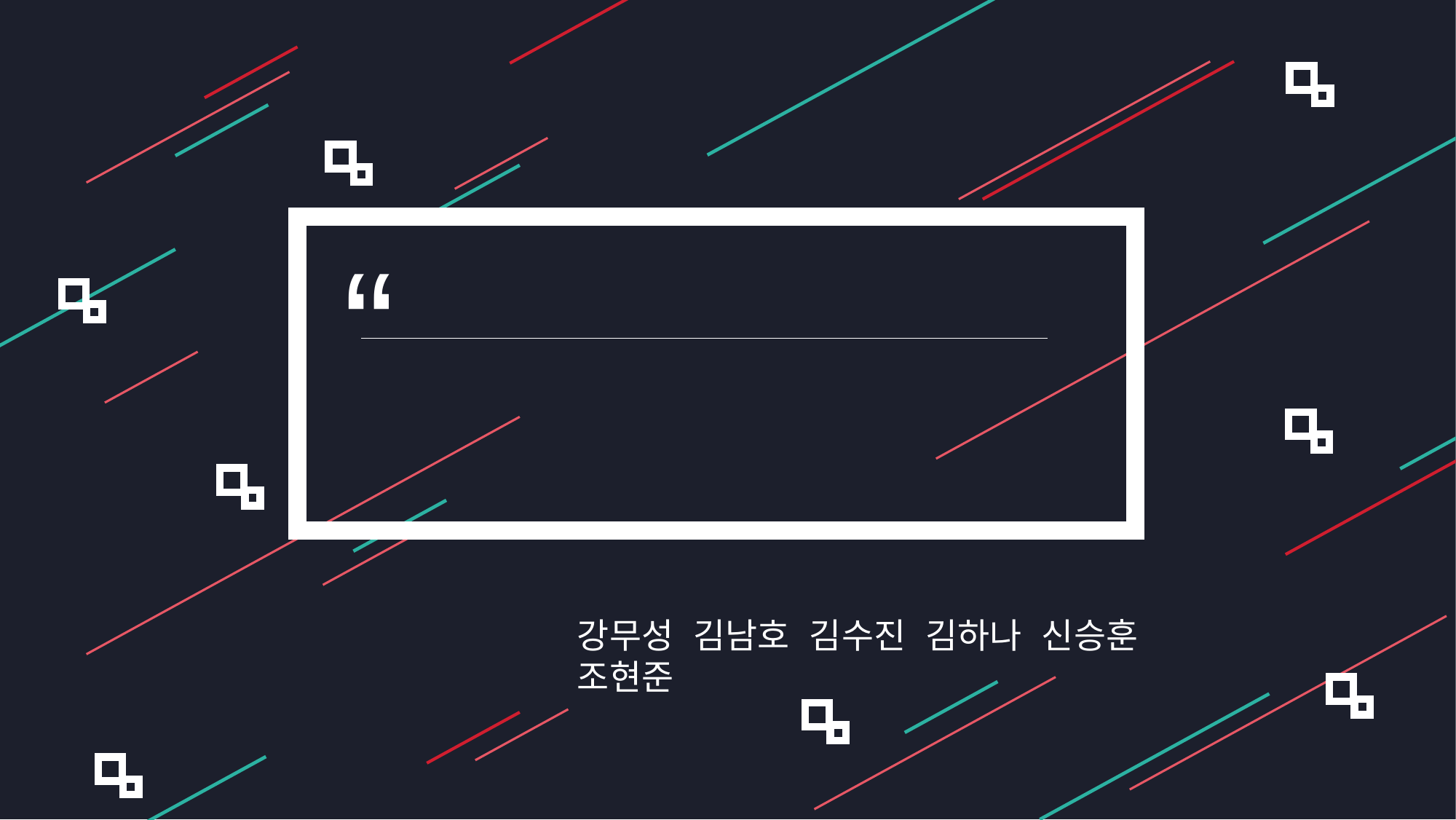

“
CREATE MOVIE
REVIEW HOMEPAGE
너의 영화는?
2018. 06. 18

[에너자이조]
강무성  김남호  김수진  김하나  신승훈   조현준